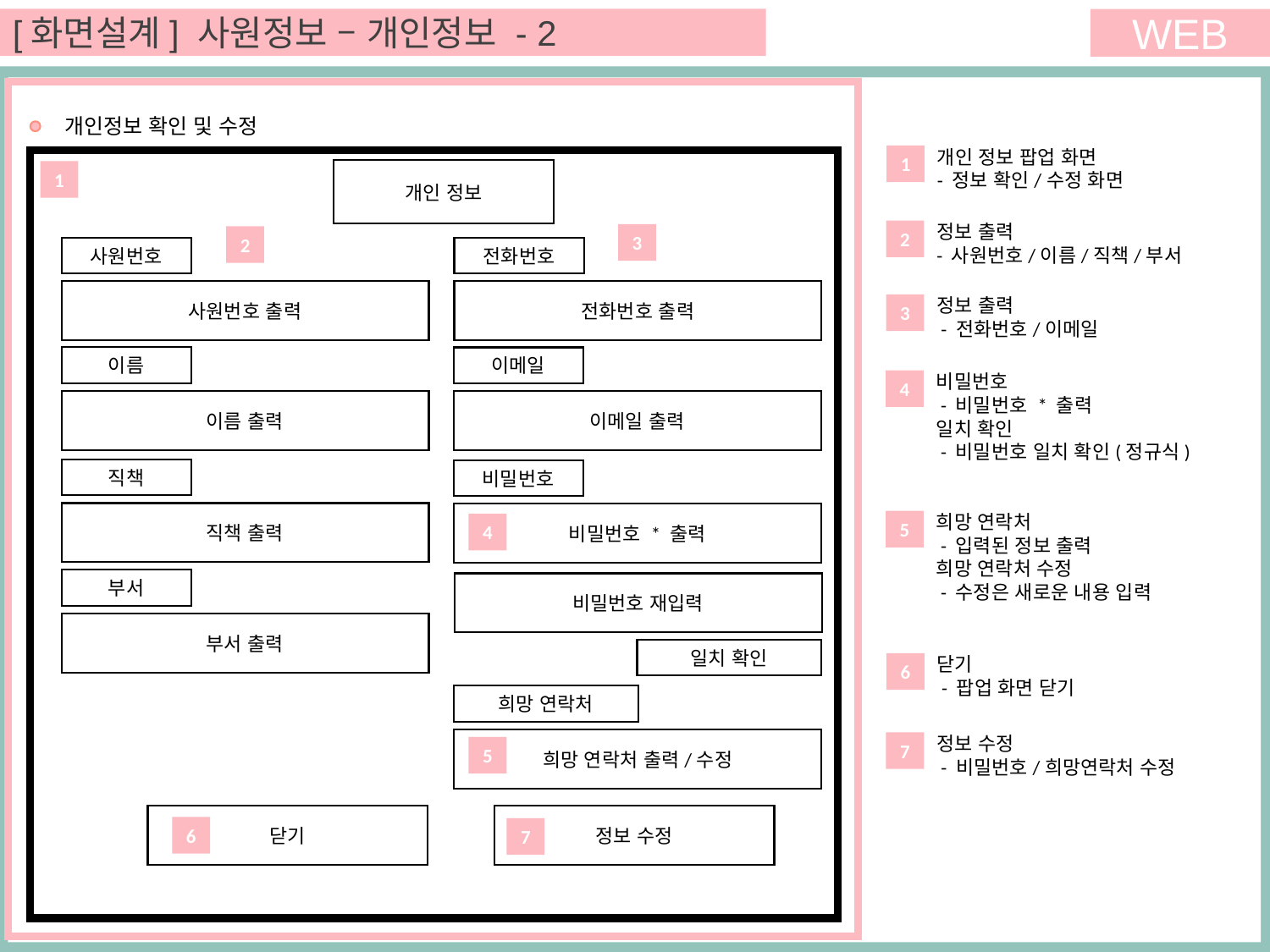

[화면설계] 사원정보 – 개인정보 - 2
WEB

 개인정보 확인 및 수정

개인 정보 팝업 화면
- 정보 확인/수정 화면
1

개인 정보
1
정보 출력
- 사원번호/이름/직책/부서
2
3
2
사원번호
전화번호
전화번호 출력
사원번호 출력
정보 출력
 - 전화번호/이메일
3
이름
이메일
비밀번호
 - 비밀번호 * 출력
일치 확인
 - 비밀번호 일치 확인(정규식)
4
이름 출력
이메일 출력
직책
비밀번호
직책 출력
비밀번호 * 출력
희망 연락처
 - 입력된 정보 출력
희망 연락처 수정
 - 수정은 새로운 내용 입력
5
4
부서
비밀번호 재입력
부서 출력
일치 확인
닫기
 - 팝업 화면 닫기
6
희망 연락처
정보 수정
 - 비밀번호/희망연락처 수정
7
희망 연락처 출력/수정
5
닫기
정보 수정
6
7